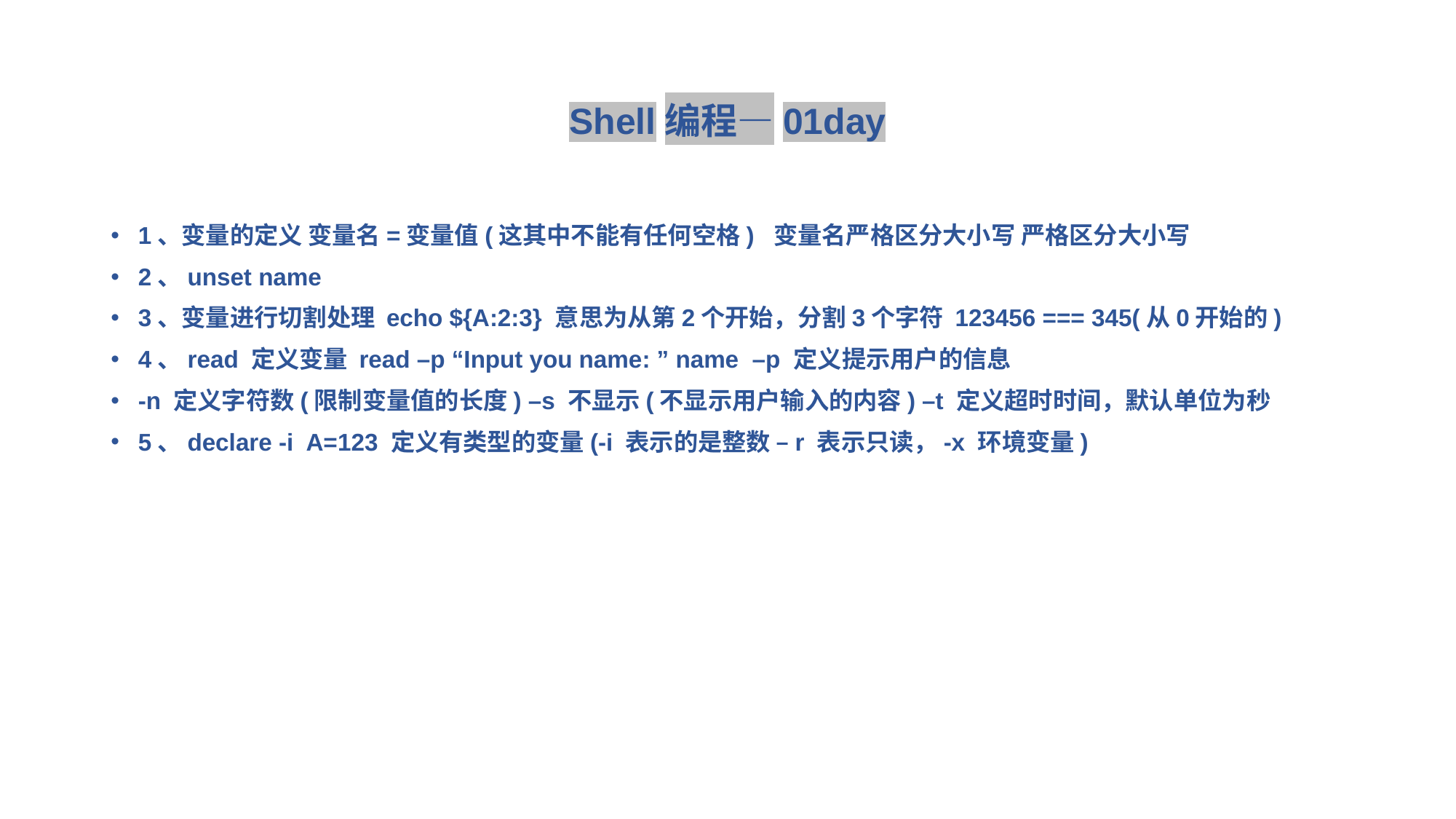

# Shell编程—01day
1、变量的定义 变量名=变量值(这其中不能有任何空格)  变量名严格区分大小写 严格区分大小写
2、unset name
3、变量进行切割处理 echo ${A:2:3} 意思为从第2个开始，分割3个字符 123456 === 345(从0开始的)
4、read 定义变量 read –p “Input you name: ” name  –p 定义提示用户的信息
-n 定义字符数(限制变量值的长度) –s 不显示(不显示用户输入的内容) –t 定义超时时间，默认单位为秒
5、declare -i  A=123 定义有类型的变量(-i 表示的是整数 –r 表示只读，-x 环境变量)